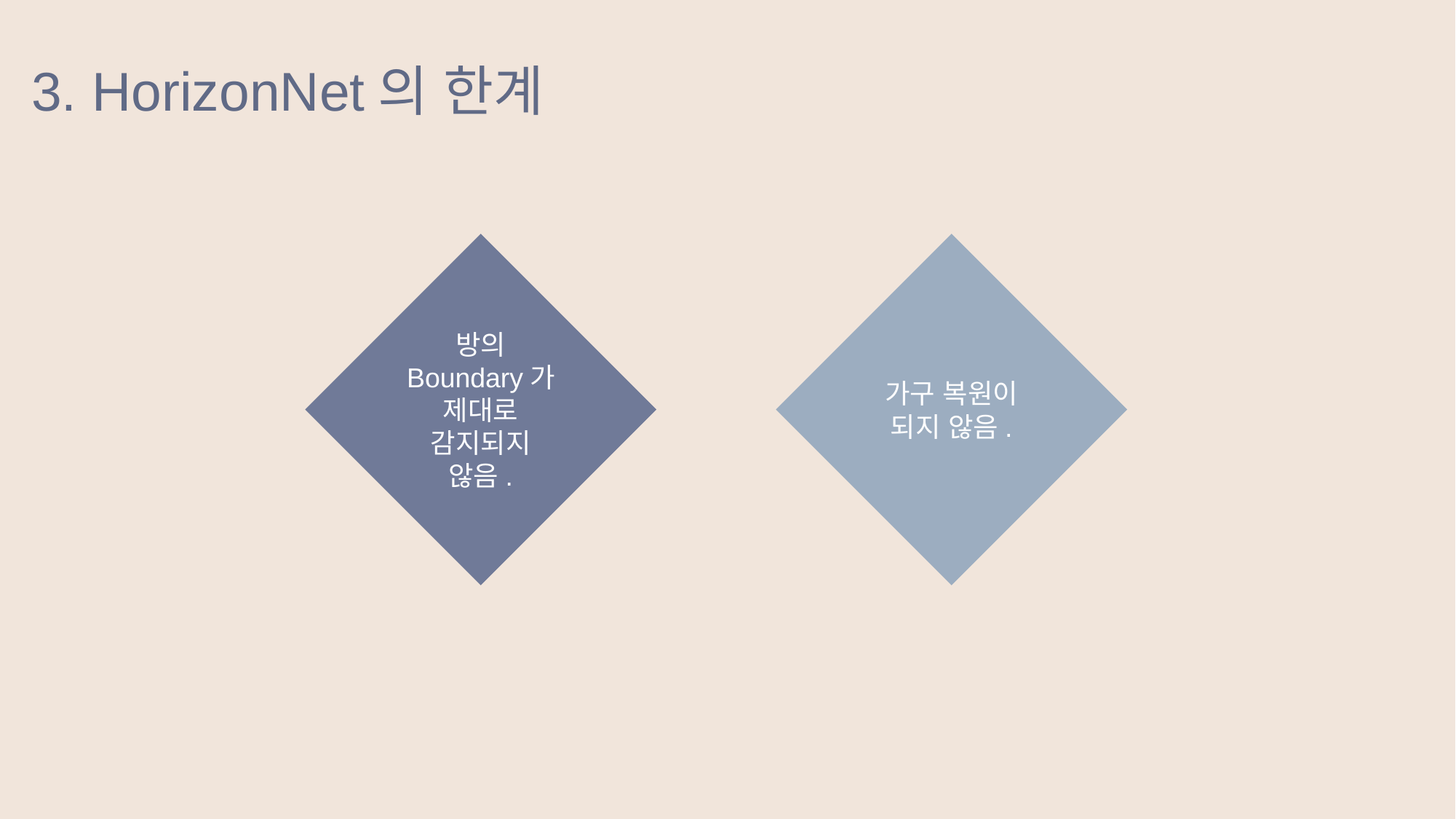

3. HorizonNet의 한계
방의 Boundary가 제대로 감지되지 않음.
가구 복원이 되지 않음.